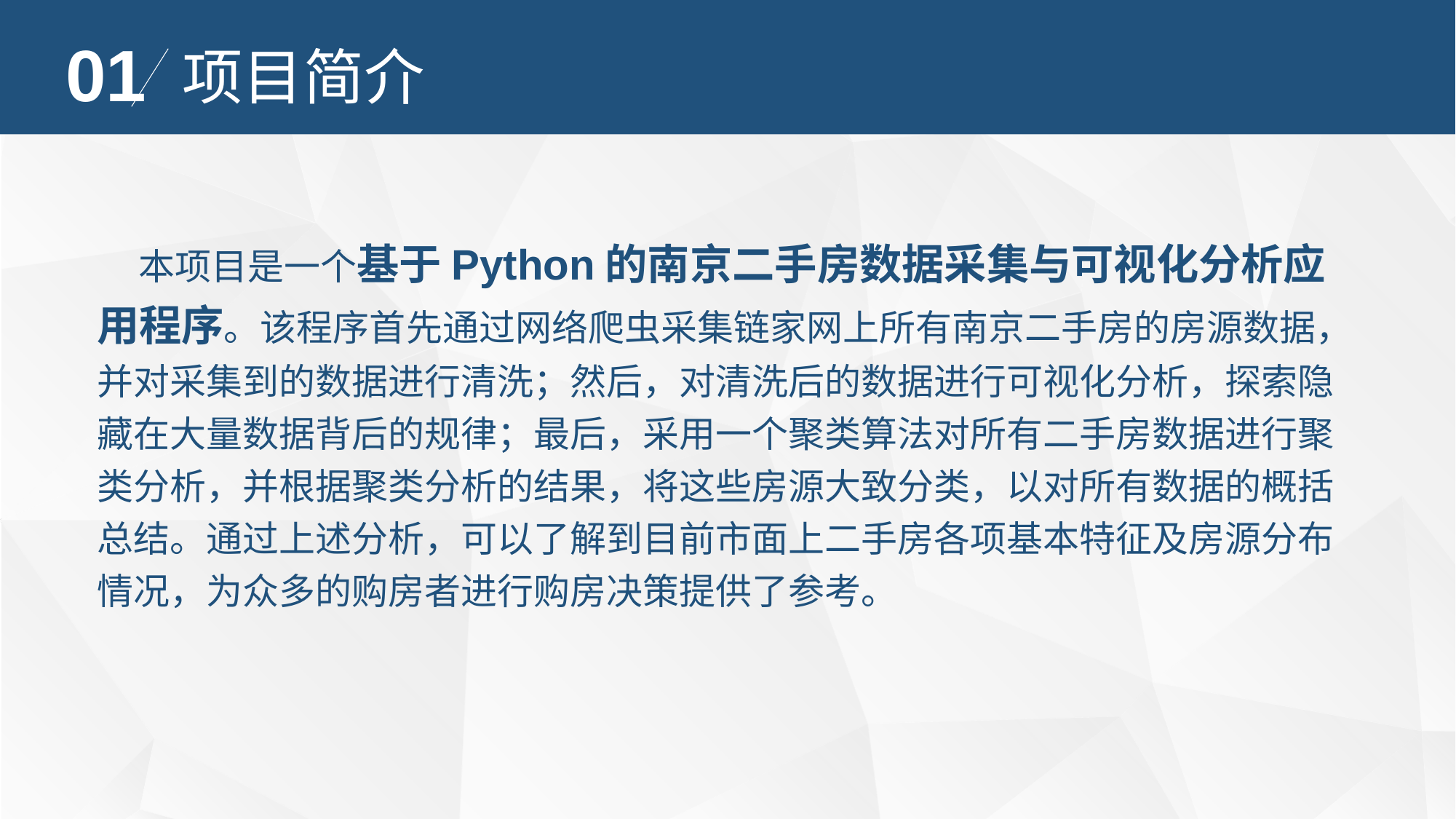

01
项目简介
    本项目是一个基于Python的南京二手房数据采集与可视化分析应用程序。该程序首先通过网络爬虫采集链家网上所有南京二手房的房源数据，并对采集到的数据进行清洗；然后，对清洗后的数据进行可视化分析，探索隐藏在大量数据背后的规律；最后，采用一个聚类算法对所有二手房数据进行聚类分析，并根据聚类分析的结果，将这些房源大致分类，以对所有数据的概括总结。通过上述分析，可以了解到目前市面上二手房各项基本特征及房源分布情况，为众多的购房者进行购房决策提供了参考。